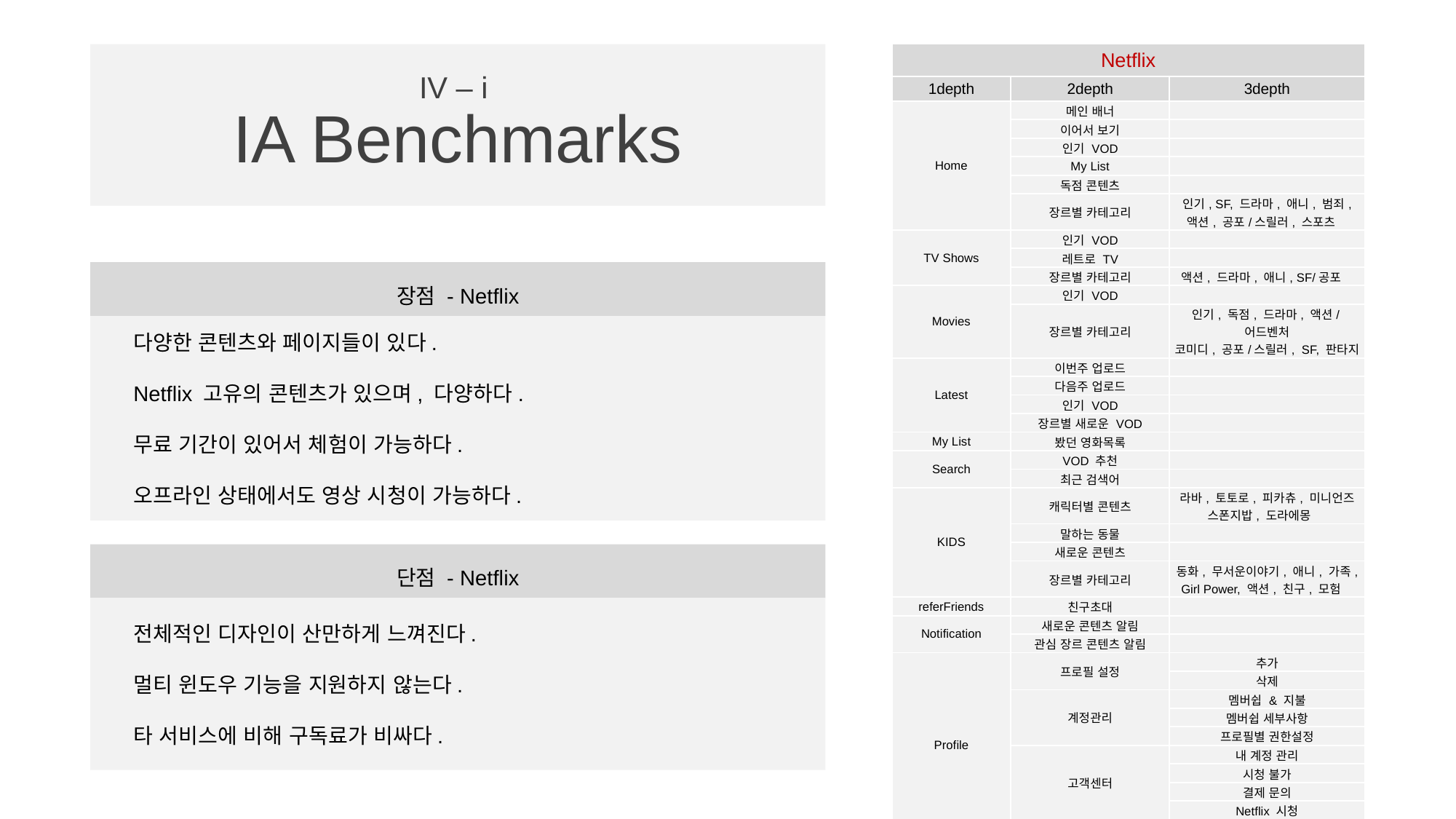

# IV – i IA Benchmarks
| Netflix |  |  |
| --- | --- | --- |
| 1depth | 2depth | 3depth |
| Home | 메인 배너 |  |
|  | 이어서 보기 |  |
|  | 인기 VOD |  |
|  | My List |  |
|  | 독점 콘텐츠 |  |
|  | 장르별 카테고리 | 인기, SF, 드라마, 애니, 범죄, 액션, 공포/스릴러, 스포츠 |
| TV Shows | 인기 VOD |  |
|  | 레트로 TV |  |
|  | 장르별 카테고리 | 액션, 드라마, 애니, SF/공포 |
| Movies | 인기 VOD |  |
|  | 장르별 카테고리 | 인기, 독점, 드라마, 액션/어드벤처 코미디, 공포/스릴러, SF, 판타지 |
| Latest | 이번주 업로드 |  |
|  | 다음주 업로드 |  |
|  | 인기 VOD |  |
|  | 장르별 새로운 VOD |  |
| My List | 봤던 영화목록 |  |
| Search | VOD 추천 |  |
|  | 최근 검색어 |  |
| KIDS | 캐릭터별 콘텐츠 | 라바, 토토로, 피카츄, 미니언즈 스폰지밥, 도라에몽 |
|  | 말하는 동물 |  |
|  | 새로운 콘텐츠 |  |
|  | 장르별 카테고리 | 동화, 무서운이야기, 애니, 가족, Girl Power, 액션, 친구, 모험 |
| referFriends | 친구초대 |  |
| Notification | 새로운 콘텐츠 알림 |  |
|  | 관심 장르 콘텐츠 알림 |  |
| Profile | 프로필 설정 | 추가 |
|  |  | 삭제 |
|  | 계정관리 | 멤버쉽 & 지불 |
|  |  | 멤버쉽 세부사항 |
|  |  | 프로필별 권한설정 |
|  | 고객센터 | 내 계정 관리 |
|  |  | 시청 불가 |
|  |  | 결제 문의 |
|  |  | Netflix 시청 |
|  | 로그아웃 |  |
장점 - Netflix
다양한 콘텐츠와 페이지들이 있다.

Netflix 고유의 콘텐츠가 있으며, 다양하다.

무료 기간이 있어서 체험이 가능하다.

오프라인 상태에서도 영상 시청이 가능하다.
단점 - Netflix
전체적인 디자인이 산만하게 느껴진다.

멀티 윈도우 기능을 지원하지 않는다.

타 서비스에 비해 구독료가 비싸다.